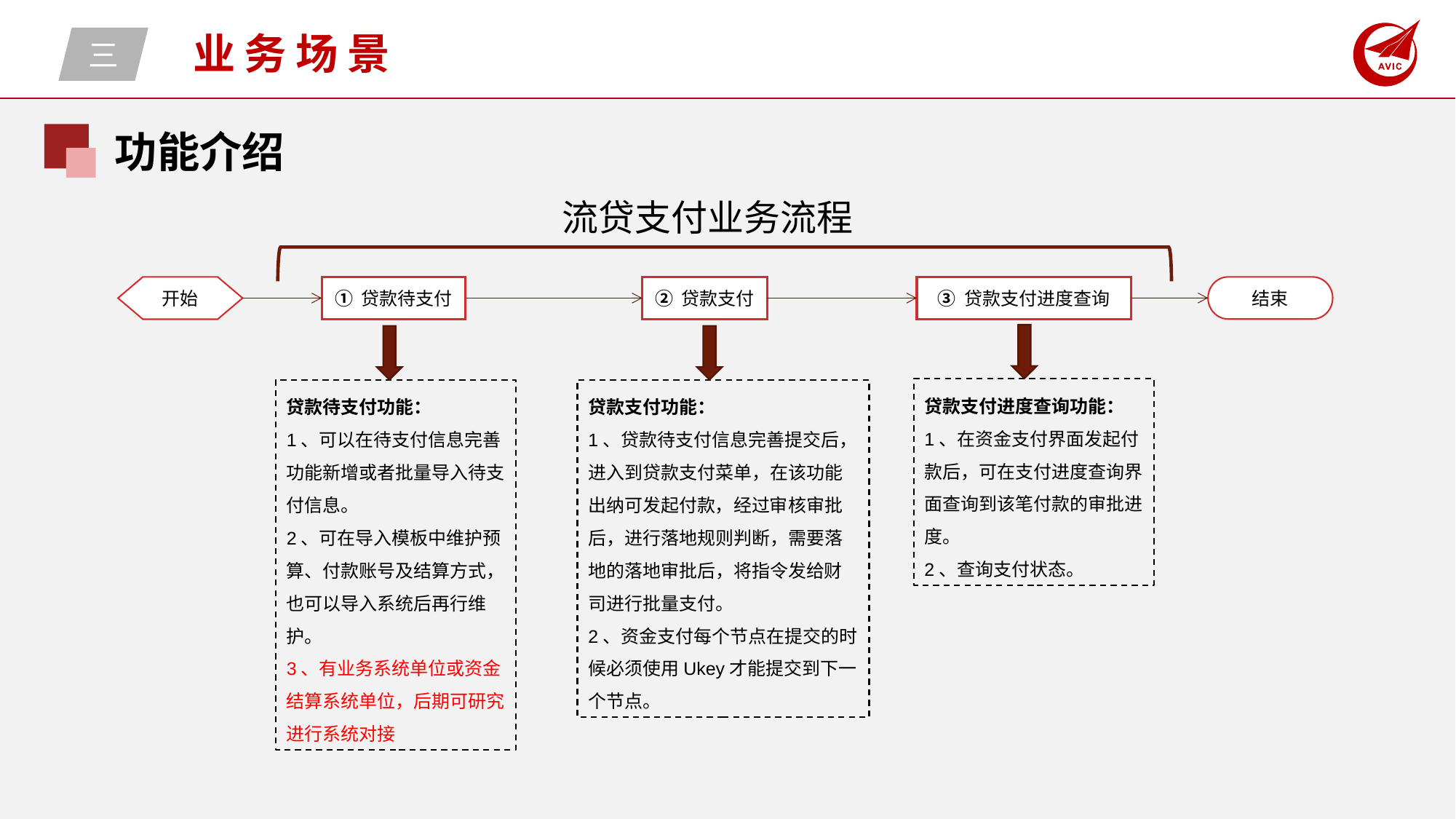

三
业务场景

功能介绍

流贷支付业务流程
开始
① 贷款待支付
② 贷款支付
③ 贷款支付进度查询
结束

贷款支付进度查询功能：
1、在资金支付界面发起付款后，可在支付进度查询界面查询到该笔付款的审批进度。
2、查询支付状态。
贷款待支付功能：
1、可以在待支付信息完善功能新增或者批量导入待支付信息。
2、可在导入模板中维护预算、付款账号及结算方式，也可以导入系统后再行维护。
3、有业务系统单位或资金结算系统单位，后期可研究进行系统对接
贷款支付功能：
1、贷款待支付信息完善提交后，进入到贷款支付菜单，在该功能出纳可发起付款，经过审核审批后，进行落地规则判断，需要落地的落地审批后，将指令发给财司进行批量支付。
2、资金支付每个节点在提交的时候必须使用Ukey才能提交到下一个节点。